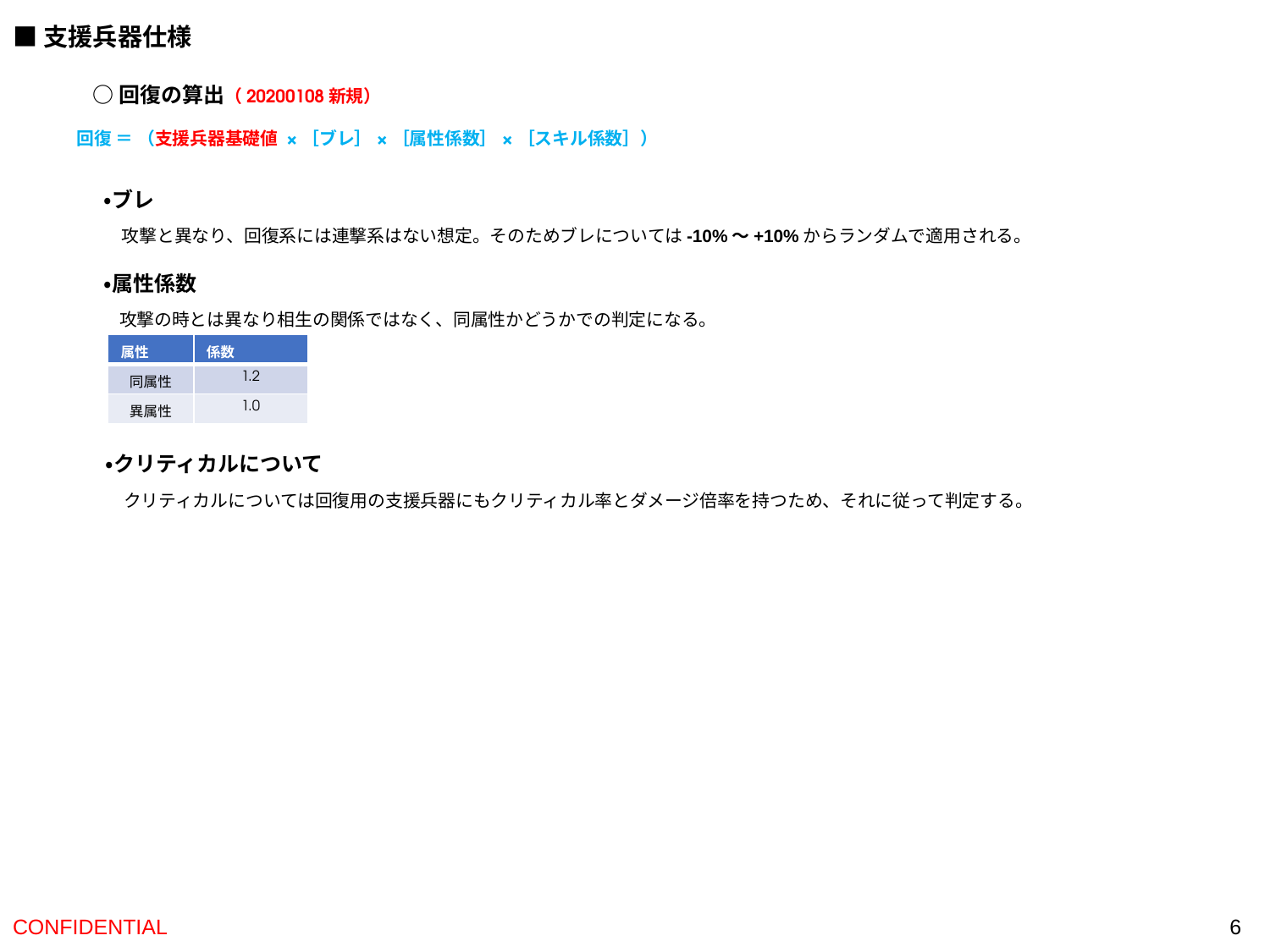

■支援兵器仕様
○回復の算出（20200108新規）
回復 ＝ （支援兵器基礎値 ×［ブレ］×［属性係数］×［スキル係数］）
・ブレ
攻撃と異なり、回復系には連撃系はない想定。そのためブレについては-10%～+10%からランダムで適用される。
・属性係数
攻撃の時とは異なり相生の関係ではなく、同属性かどうかでの判定になる。
| 属性 | 係数 |
| --- | --- |
| 同属性 | 1.2 |
| 異属性 | 1.0 |
・クリティカルについて
クリティカルについては回復用の支援兵器にもクリティカル率とダメージ倍率を持つため、それに従って判定する。
6
CONFIDENTIAL